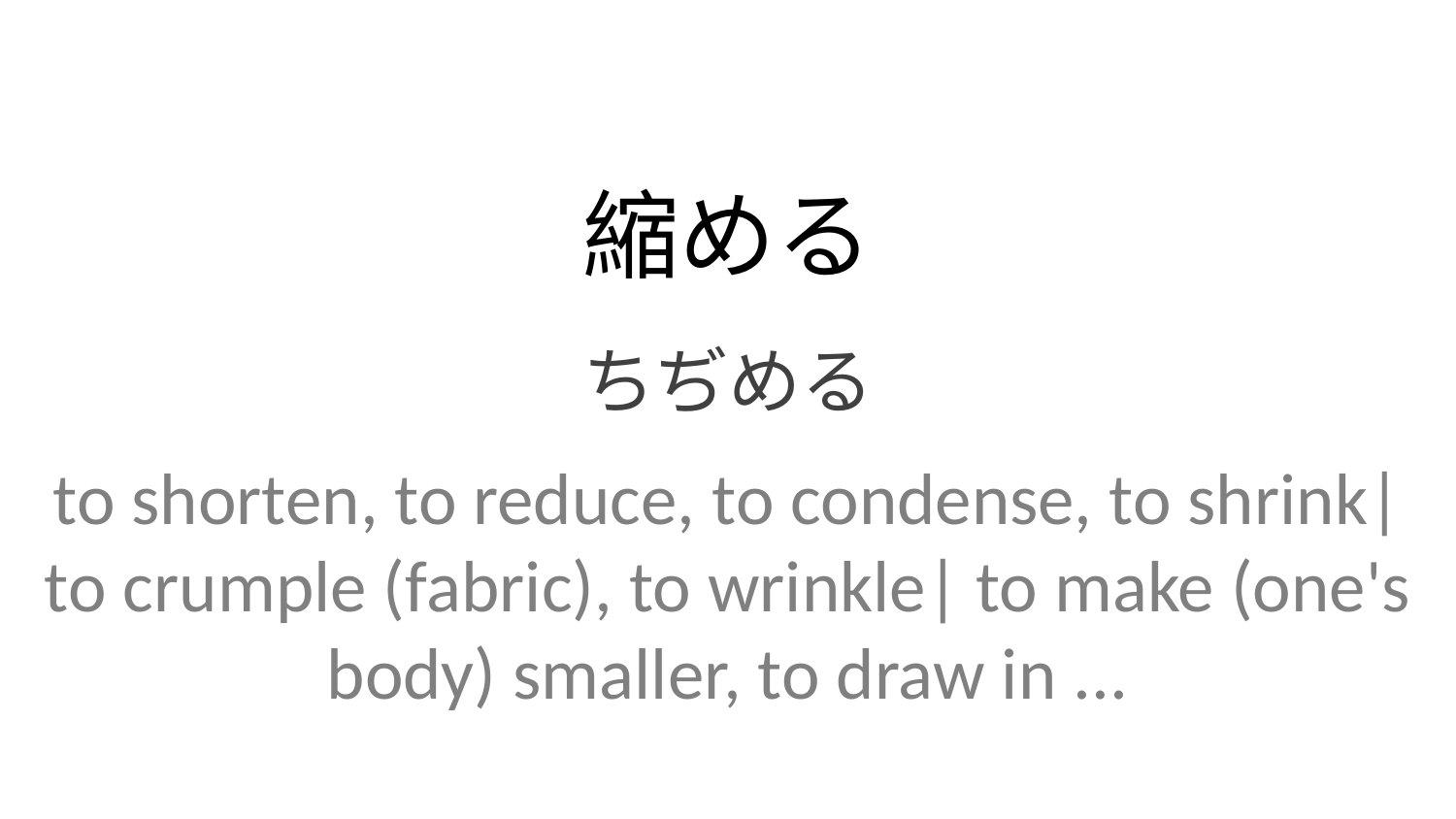

縮める

ちぢめる
to shorten, to reduce, to condense, to shrink| to crumple (fabric), to wrinkle| to make (one's body) smaller, to draw in ...